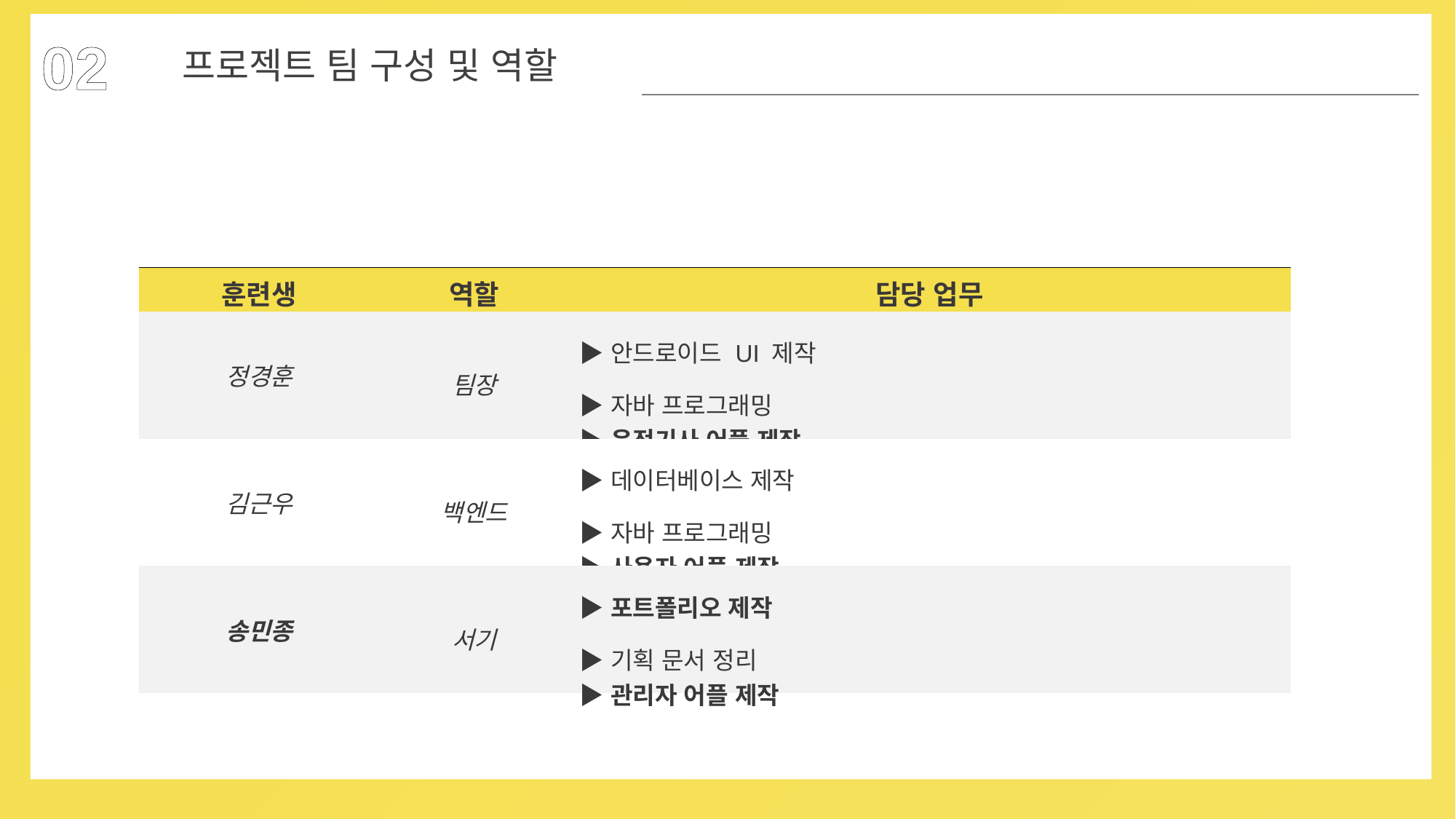

02
프로젝트 팀 구성 및 역할
| 훈련생 | 역할 | 담당 업무 |
| --- | --- | --- |
| 정경훈 | 팀장 | ▶안드로이드 UI 제작 ▶자바 프로그래밍 ▶운전기사 어플 제작 |
| 김근우 | 백엔드 | ▶데이터베이스 제작 ▶자바 프로그래밍 ▶사용자 어플 제작 |
| 송민종 | 서기 | ▶포트폴리오 제작 ▶기획 문서 정리 ▶관리자 어플 제작 |